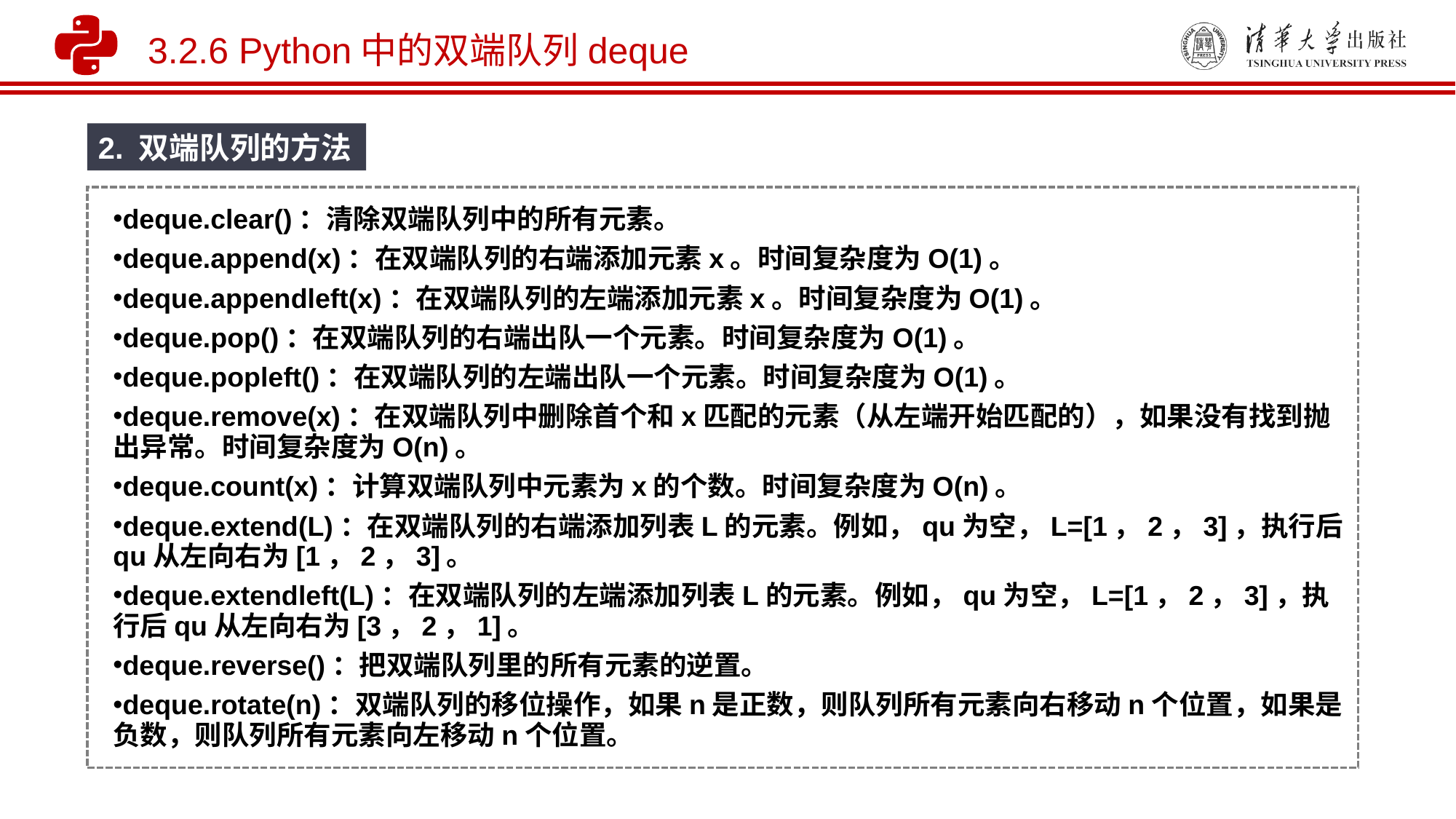

3.2.6 Python中的双端队列deque
2. 双端队列的方法
deque.clear()：清除双端队列中的所有元素。
deque.append(x)：在双端队列的右端添加元素x。时间复杂度为O(1)。
deque.appendleft(x)：在双端队列的左端添加元素x。时间复杂度为O(1)。
deque.pop()：在双端队列的右端出队一个元素。时间复杂度为O(1)。
deque.popleft()：在双端队列的左端出队一个元素。时间复杂度为O(1)。
deque.remove(x)：在双端队列中删除首个和x匹配的元素（从左端开始匹配的），如果没有找到抛出异常。时间复杂度为O(n)。
deque.count(x)：计算双端队列中元素为x的个数。时间复杂度为O(n)。
deque.extend(L)：在双端队列的右端添加列表L的元素。例如，qu为空，L=[1，2，3]，执行后qu从左向右为[1，2，3]。
deque.extendleft(L)：在双端队列的左端添加列表L的元素。例如，qu为空，L=[1，2，3]，执行后qu从左向右为[3，2，1]。
deque.reverse()：把双端队列里的所有元素的逆置。
deque.rotate(n)：双端队列的移位操作，如果n是正数，则队列所有元素向右移动n个位置，如果是负数，则队列所有元素向左移动n个位置。